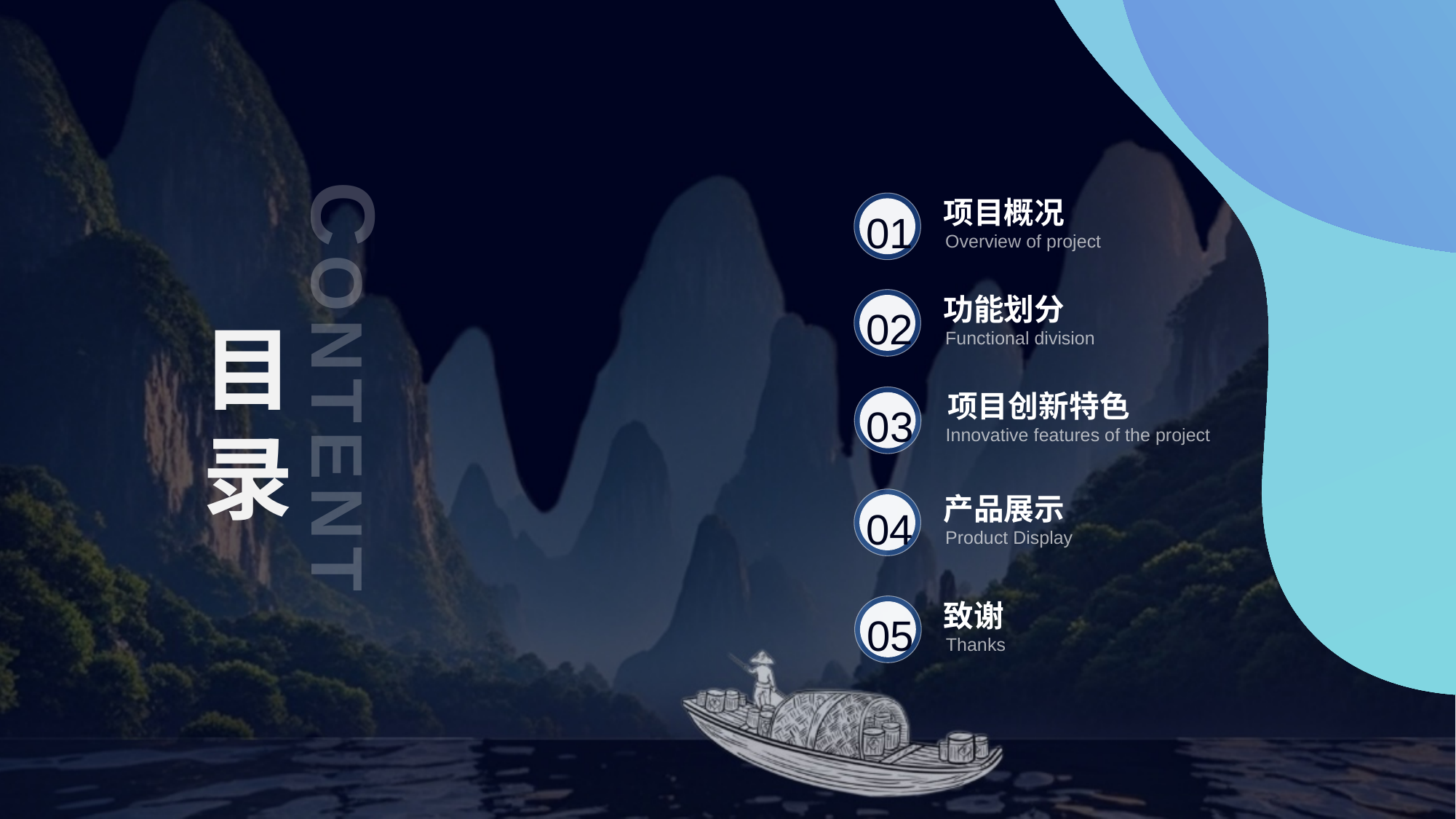

行业PPT模板http://www.1ppt.com/hangye/
项目概况

01
Overview of project
功能划分

02
Functional division

目录

CONTENTS
项目创新特色

03
Innovative features of the project
产品展示

04
Product Display

致谢

05
Thanks